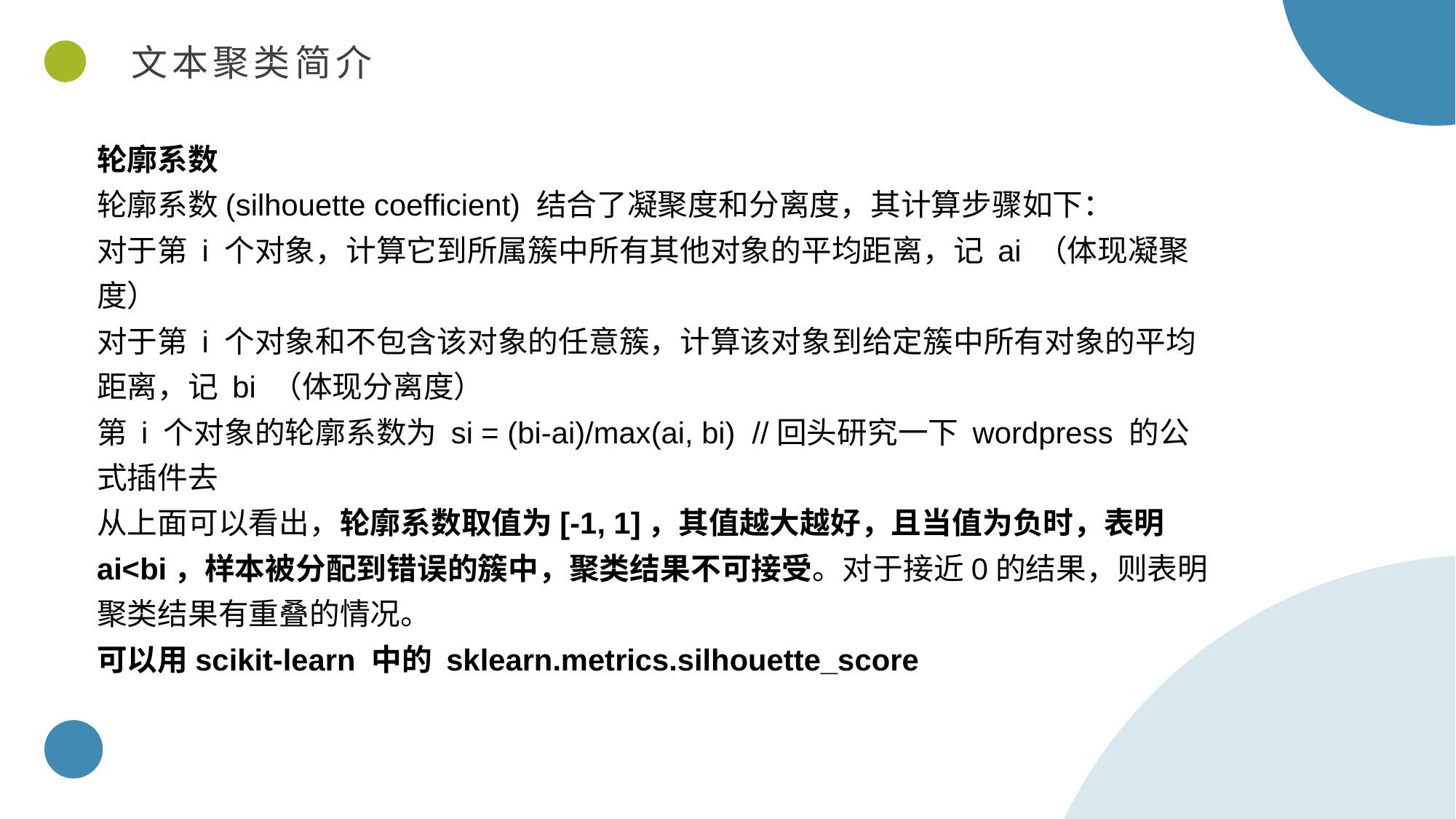

文本聚类简介

轮廓系数
轮廓系数(silhouette coefficient) 结合了凝聚度和分离度，其计算步骤如下：
对于第 i 个对象，计算它到所属簇中所有其他对象的平均距离，记 ai （体现凝聚度）
对于第 i 个对象和不包含该对象的任意簇，计算该对象到给定簇中所有对象的平均距离，记 bi （体现分离度）
第 i 个对象的轮廓系数为 si = (bi-ai)/max(ai, bi)  //回头研究一下 wordpress 的公式插件去
从上面可以看出，轮廓系数取值为[-1, 1]，其值越大越好，且当值为负时，表明 ai<bi，样本被分配到错误的簇中，聚类结果不可接受。对于接近0的结果，则表明聚类结果有重叠的情况。
可以用scikit-learn 中的 sklearn.metrics.silhouette_score